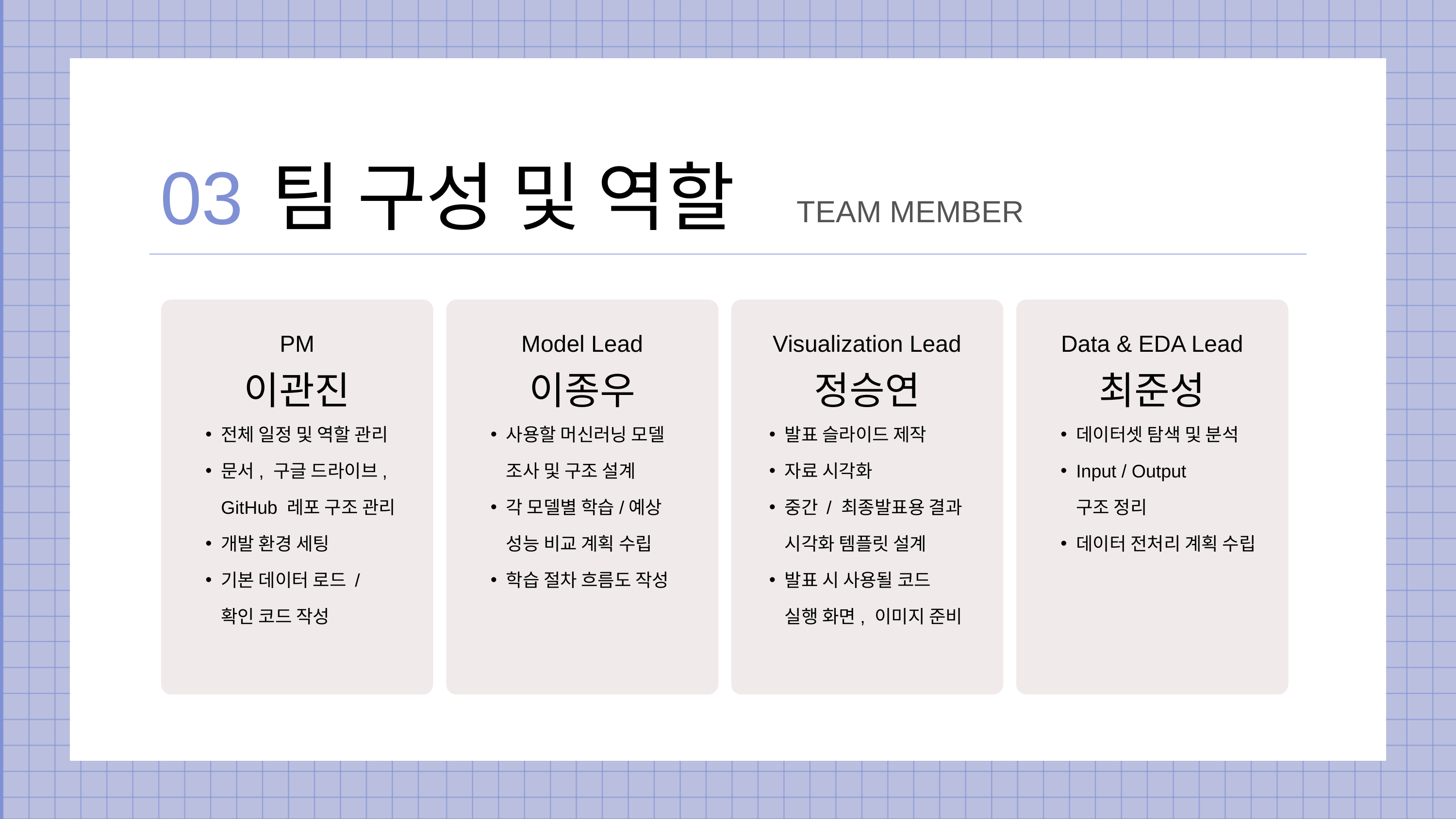

03
팀 구성 및 역할
TEAM MEMBER

PM
Model Lead
Visualization Lead
Data & EDA Lead
이관진
이종우
정승연
최준성
전체 일정 및 역할 관리
문서, 구글 드라이브, GitHub 레포 구조 관리
개발 환경 세팅
기본 데이터 로드 /     확인 코드 작성
사용할 머신러닝 모델  조사 및 구조 설계
각 모델별 학습/예상   성능 비교 계획 수립
학습 절차 흐름도 작성
발표 슬라이드 제작
자료 시각화
중간 / 최종발표용 결과 시각화 템플릿 설계
발표 시 사용될 코드      실행 화면, 이미지 준비
데이터셋 탐색 및 분석
Input / Output           구조 정리
데이터 전처리 계획 수립